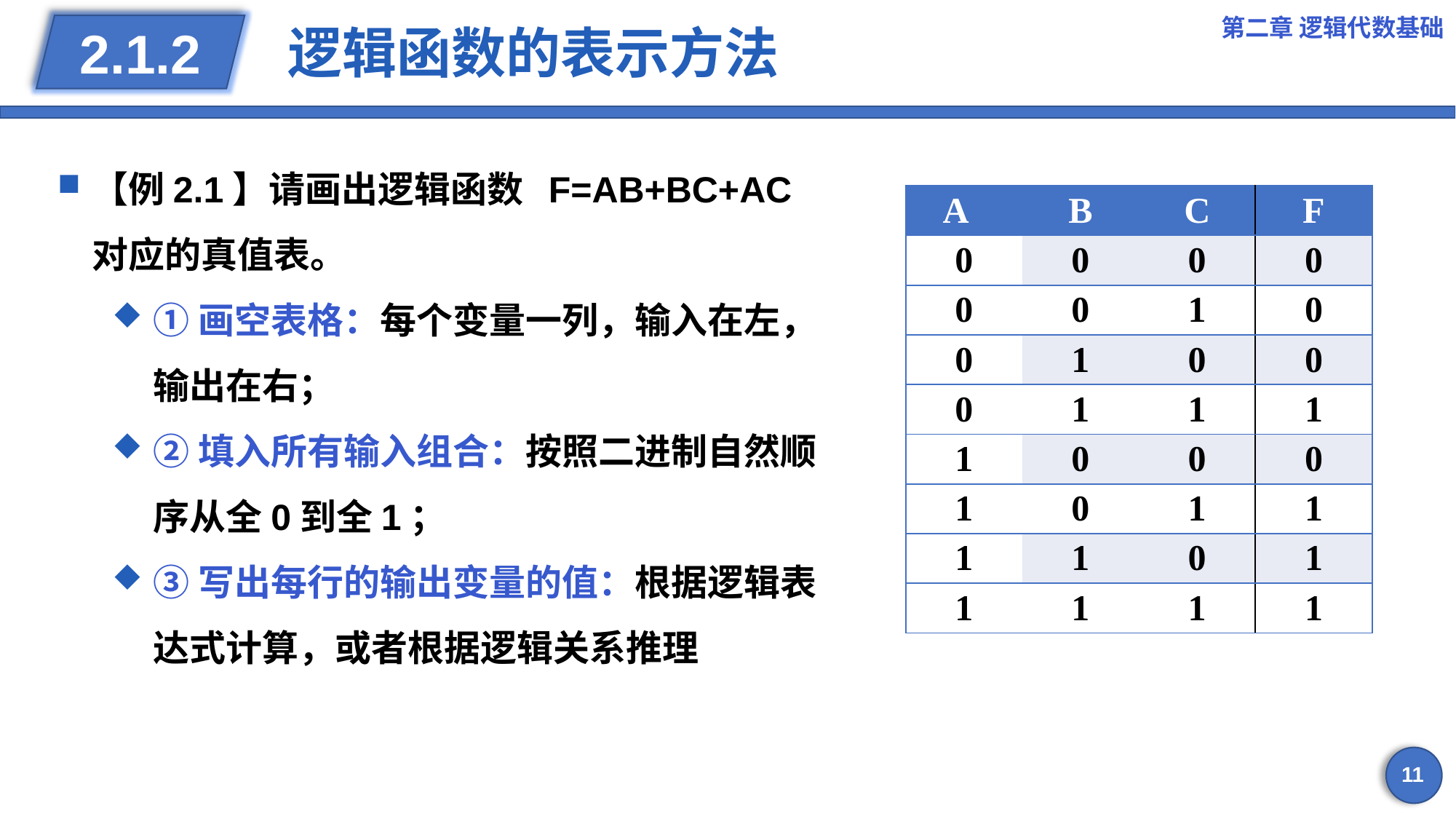

第二章 逻辑代数基础
# 逻辑函数的表示方法
2.1.2
【例2.1】请画出逻辑函数  F=AB+BC+AC 对应的真值表。
①画空表格：每个变量一列，输入在左，输出在右；
②填入所有输入组合：按照二进制自然顺序从全0到全1；
③写出每行的输出变量的值：根据逻辑表达式计算，或者根据逻辑关系推理
| A | B | C | F |
| --- | --- | --- | --- |
| 0 | 0 | 0 | 0 |
| 0 | 0 | 1 | 0 |
| 0 | 1 | 0 | 0 |
| 0 | 1 | 1 | 1 |
| 1 | 0 | 0 | 0 |
| 1 | 0 | 1 | 1 |
| 1 | 1 | 0 | 1 |
| 1 | 1 | 1 | 1 |
11